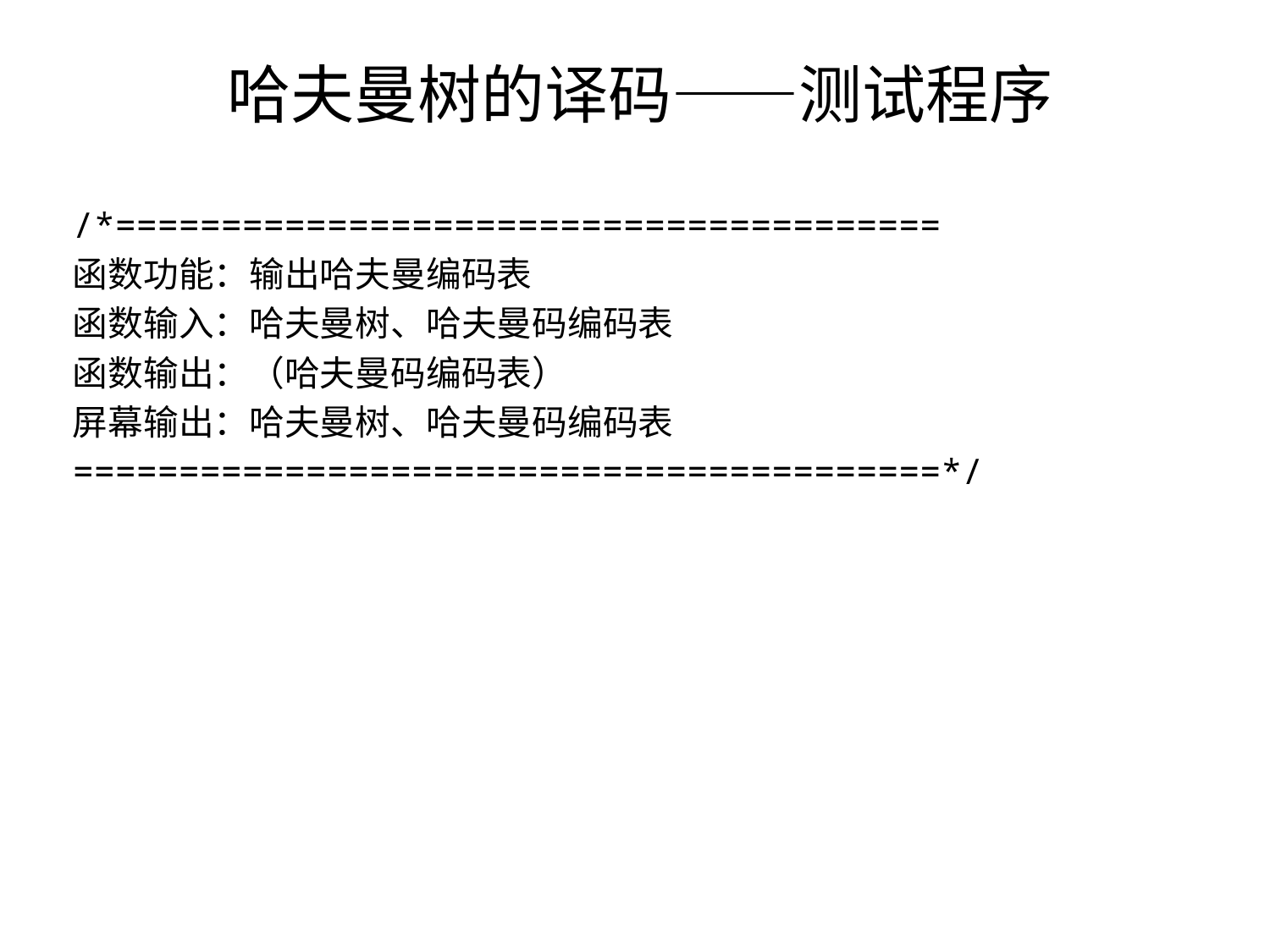

# 哈夫曼树的译码——测试程序
/*=======================================
函数功能：输出哈夫曼编码表
函数输入：哈夫曼树、哈夫曼码编码表
函数输出：（哈夫曼码编码表）
屏幕输出：哈夫曼树、哈夫曼码编码表
=========================================*/

178